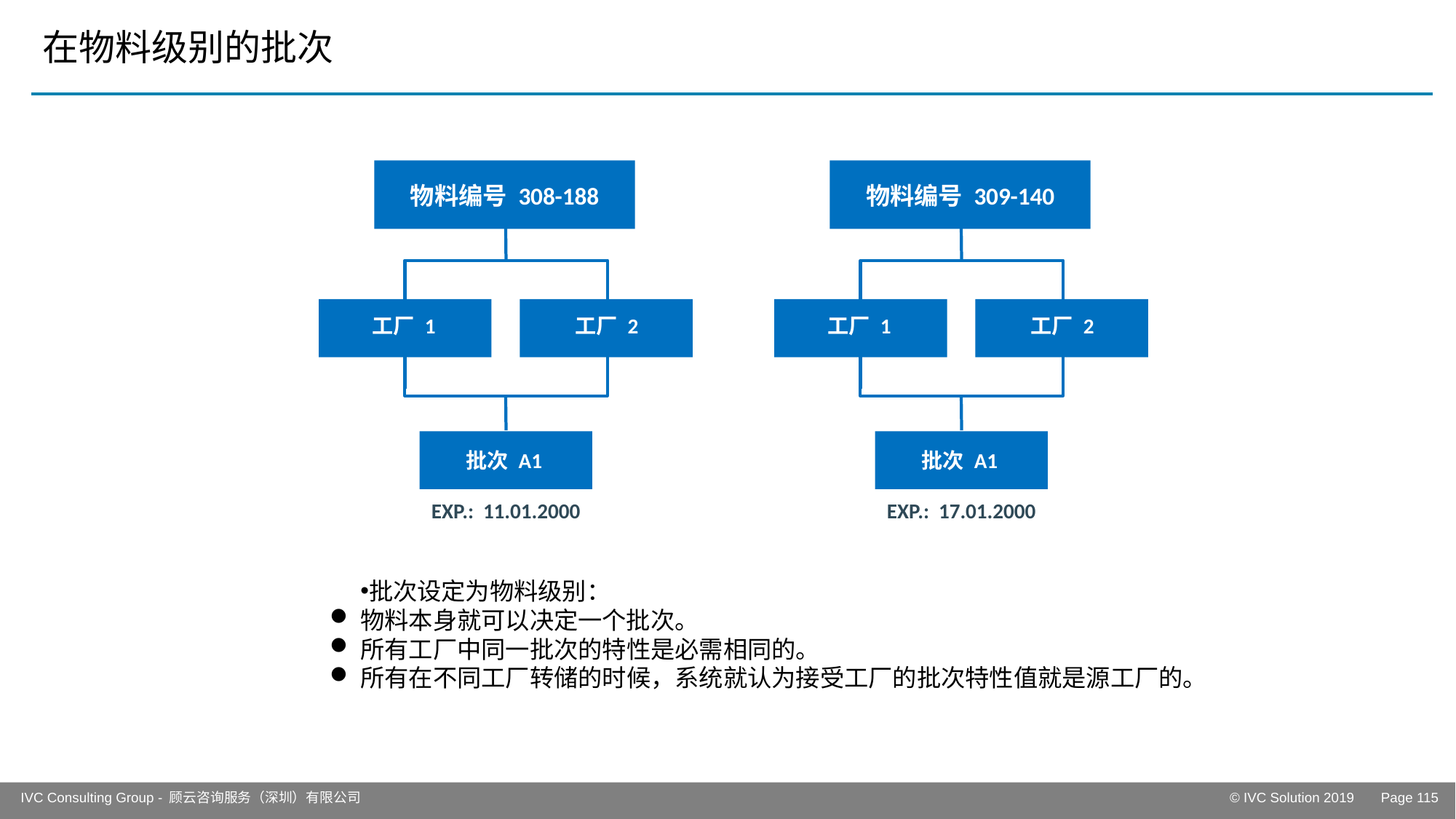

# 在物料级别的批次

物料编号 308-188

工厂 1
工厂 2

批次 A1
EXP.:  11.01.2000

物料编号 309-140

工厂 1
工厂 2

批次 A1
EXP.:  17.01.2000
批次设定为物料级别：
物料本身就可以决定一个批次。
所有工厂中同一批次的特性是必需相同的。
所有在不同工厂转储的时候，系统就认为接受工厂的批次特性值就是源工厂的。